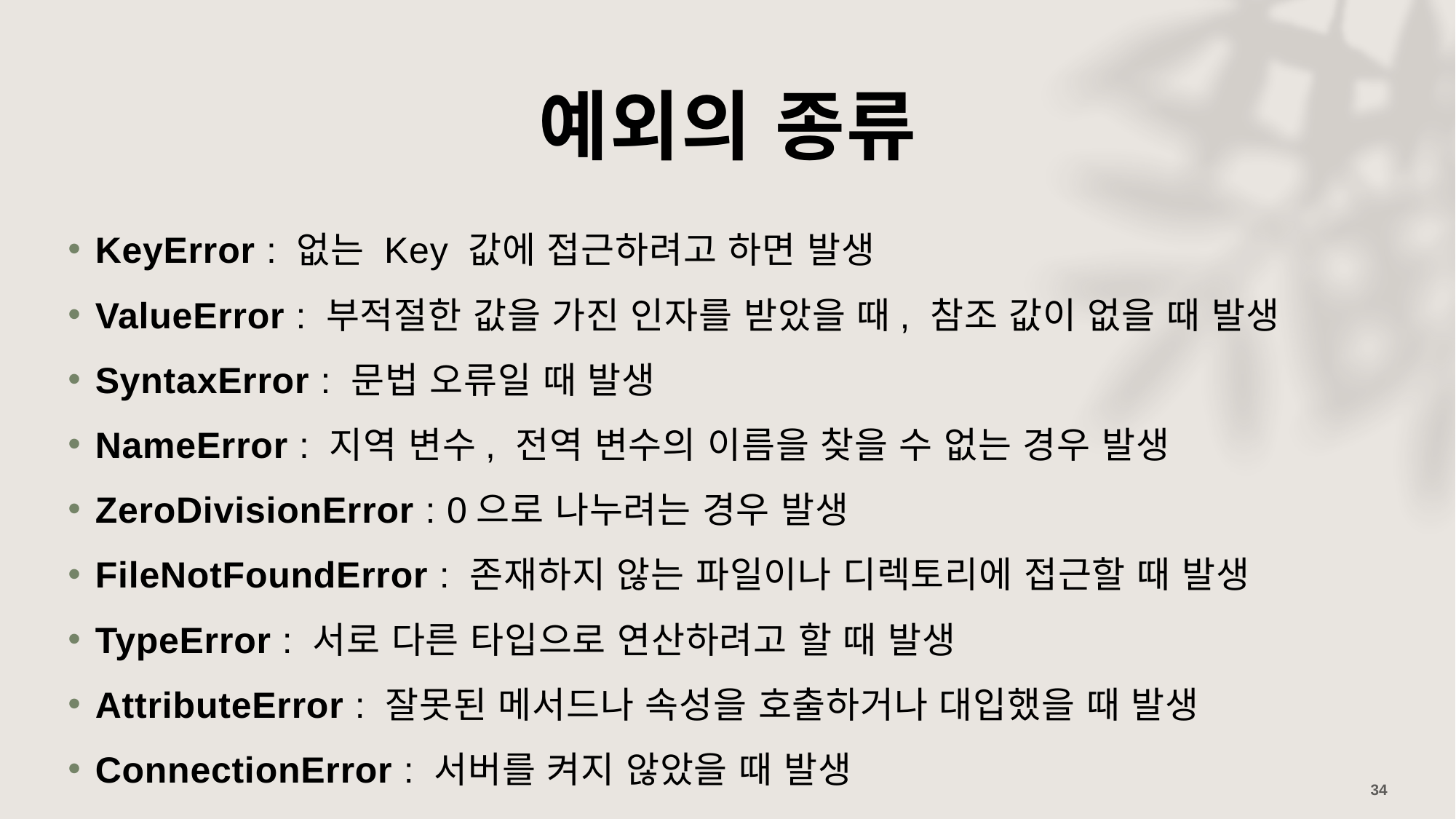

# 예외의 종류
KeyError : 없는 Key 값에 접근하려고 하면 발생
ValueError : 부적절한 값을 가진 인자를 받았을 때, 참조 값이 없을 때 발생
SyntaxError : 문법 오류일 때 발생
NameError : 지역 변수, 전역 변수의 이름을 찾을 수 없는 경우 발생
ZeroDivisionError : 0으로 나누려는 경우 발생
FileNotFoundError : 존재하지 않는 파일이나 디렉토리에 접근할 때 발생
TypeError : 서로 다른 타입으로 연산하려고 할 때 발생
AttributeError : 잘못된 메서드나 속성을 호출하거나 대입했을 때 발생
ConnectionError : 서버를 켜지 않았을 때 발생

34